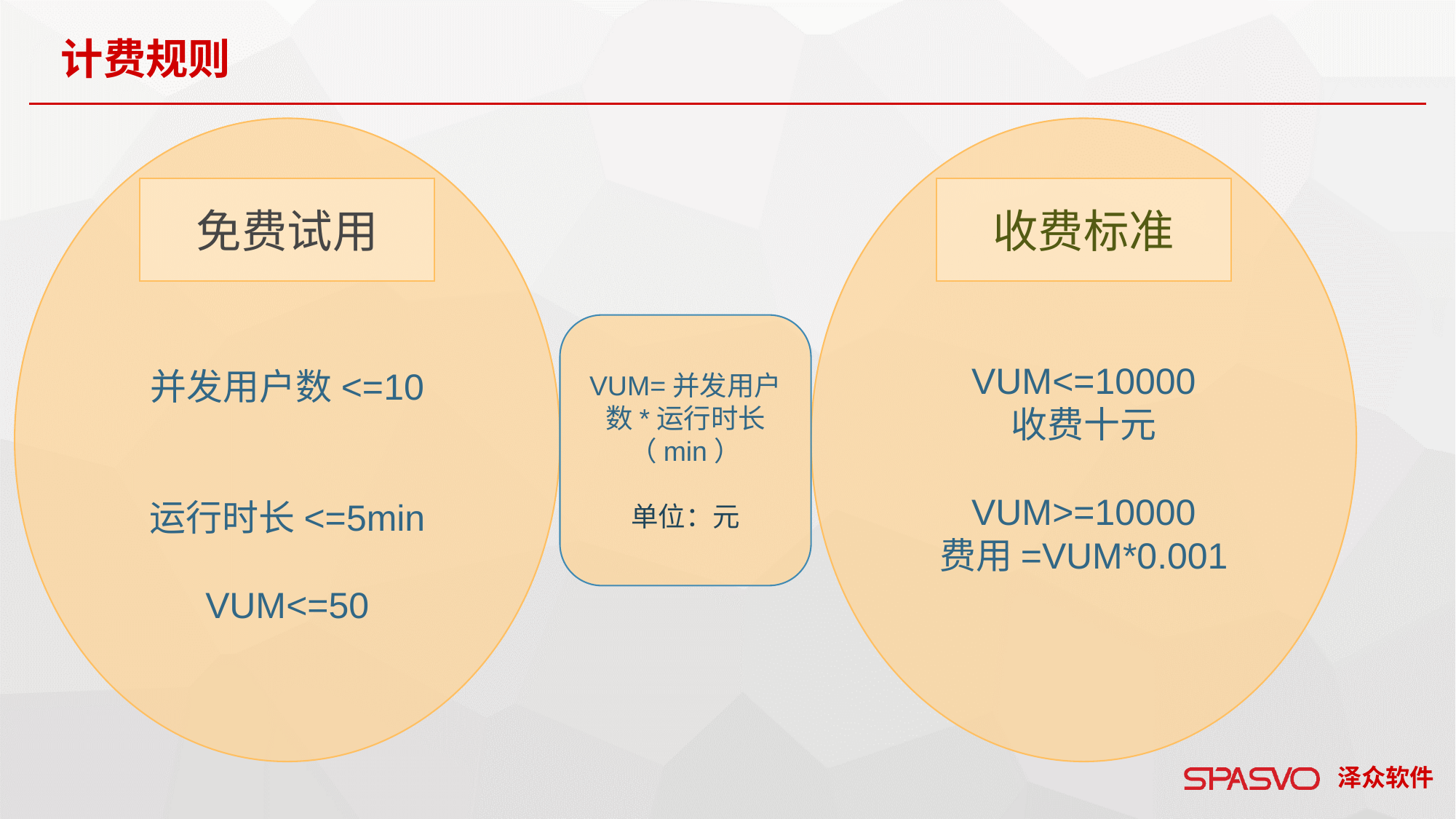

计费规则

VUM<=10000
收费十元

VUM>=10000
费用=VUM*0.001

并发用户数<=10

运行时长<=5min

VUM<=50
免费试用
收费标准
VUM=并发用户数*运行时长（min）

单位：元